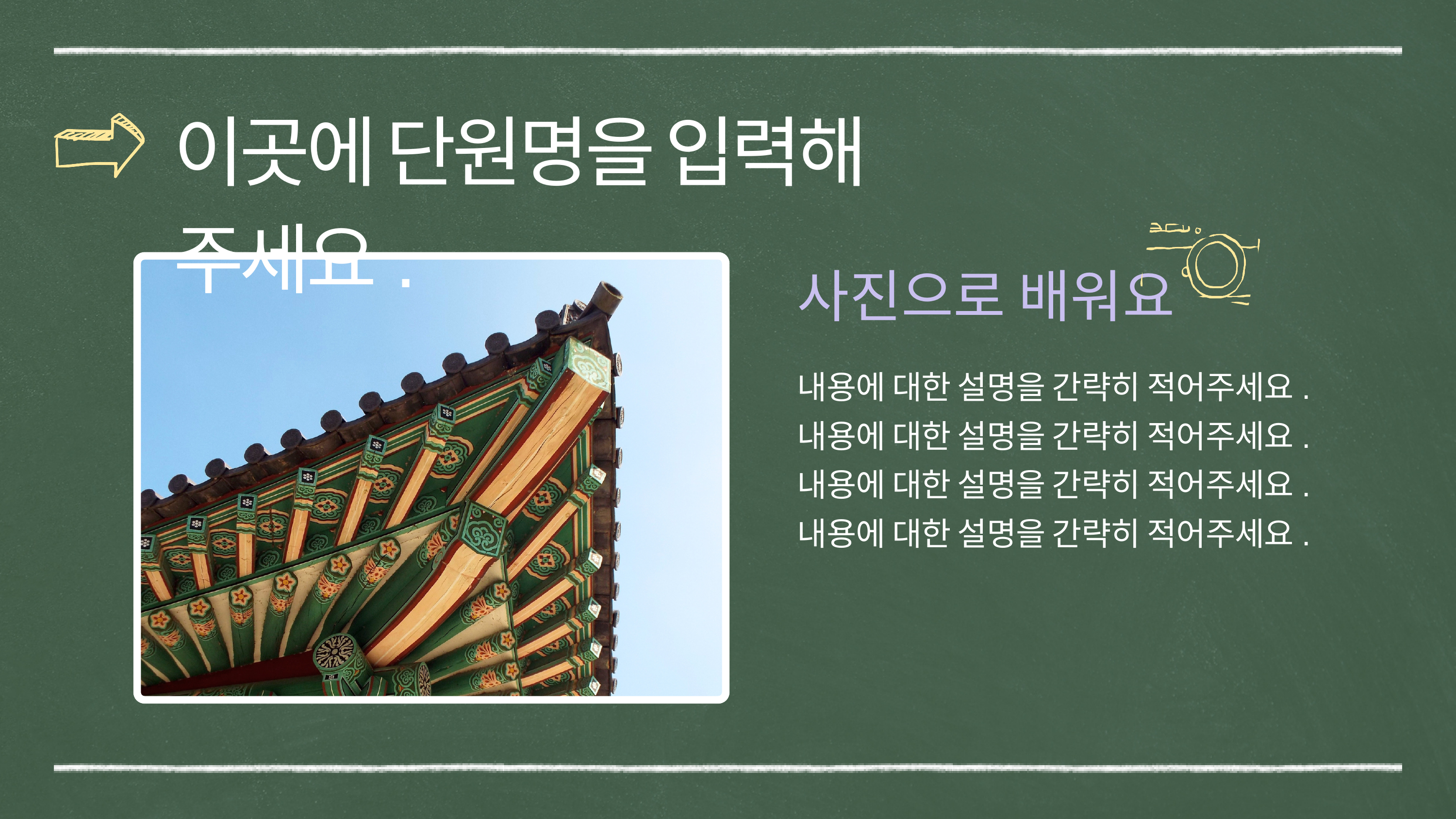

이곳에 단원명을 입력해 주세요.

사진으로 배워요
내용에 대한 설명을 간략히 적어주세요.
내용에 대한 설명을 간략히 적어주세요.
내용에 대한 설명을 간략히 적어주세요.
내용에 대한 설명을 간략히 적어주세요.